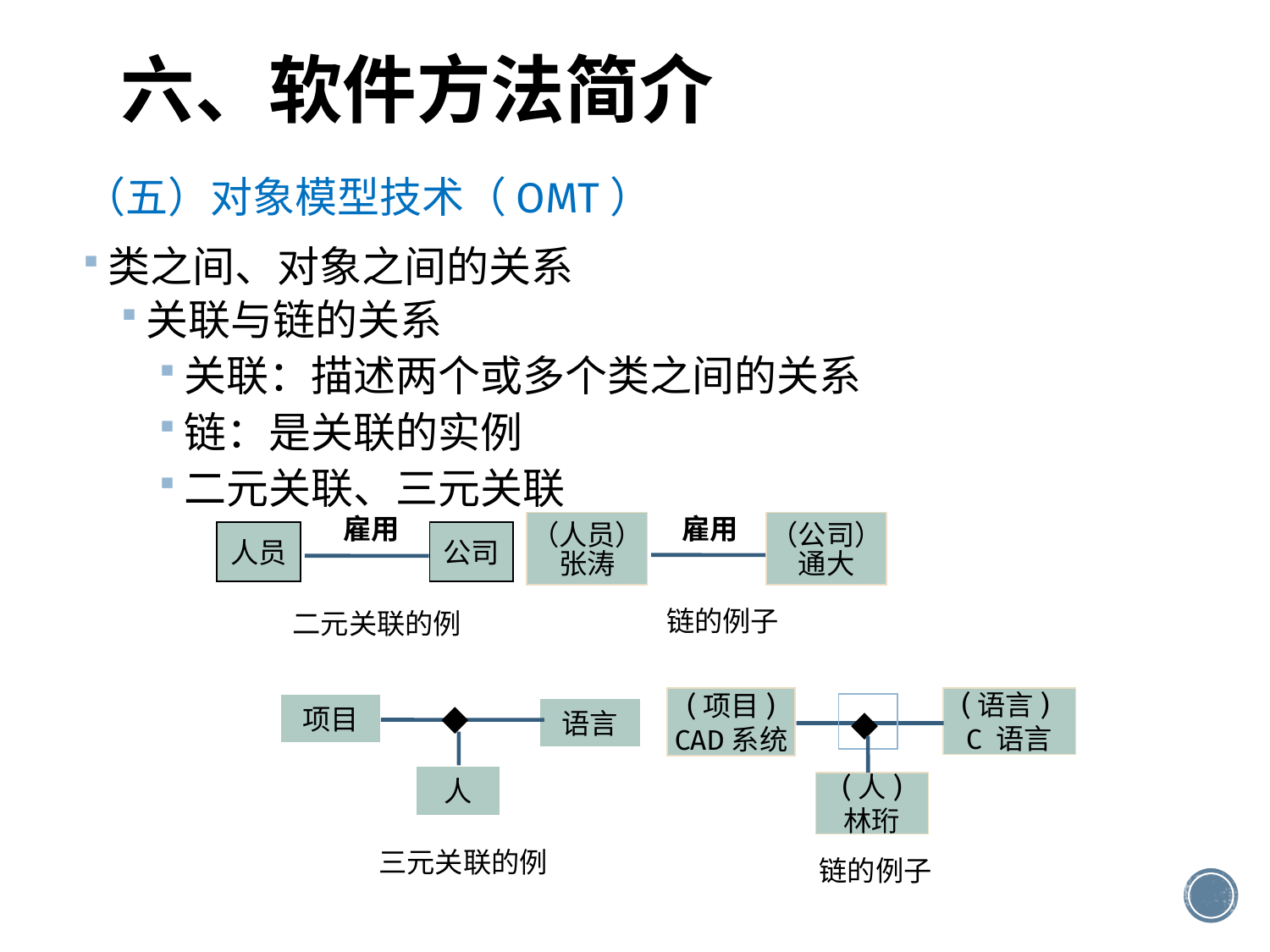

# 六、软件方法简介
（五）对象模型技术（OMT）

类之间、对象之间的关系
关联与链的关系
关联：描述两个或多个类之间的关系
链：是关联的实例
二元关联、三元关联
雇用
人员
公司

二元关联的例
雇用
（人员）
张涛
（公司）
通大

链的例子
◆
(项目)
CAD系统
(语言)
C 语言
项目
◆
语言

人
(人)
林珩
三元关联的例
链的例子